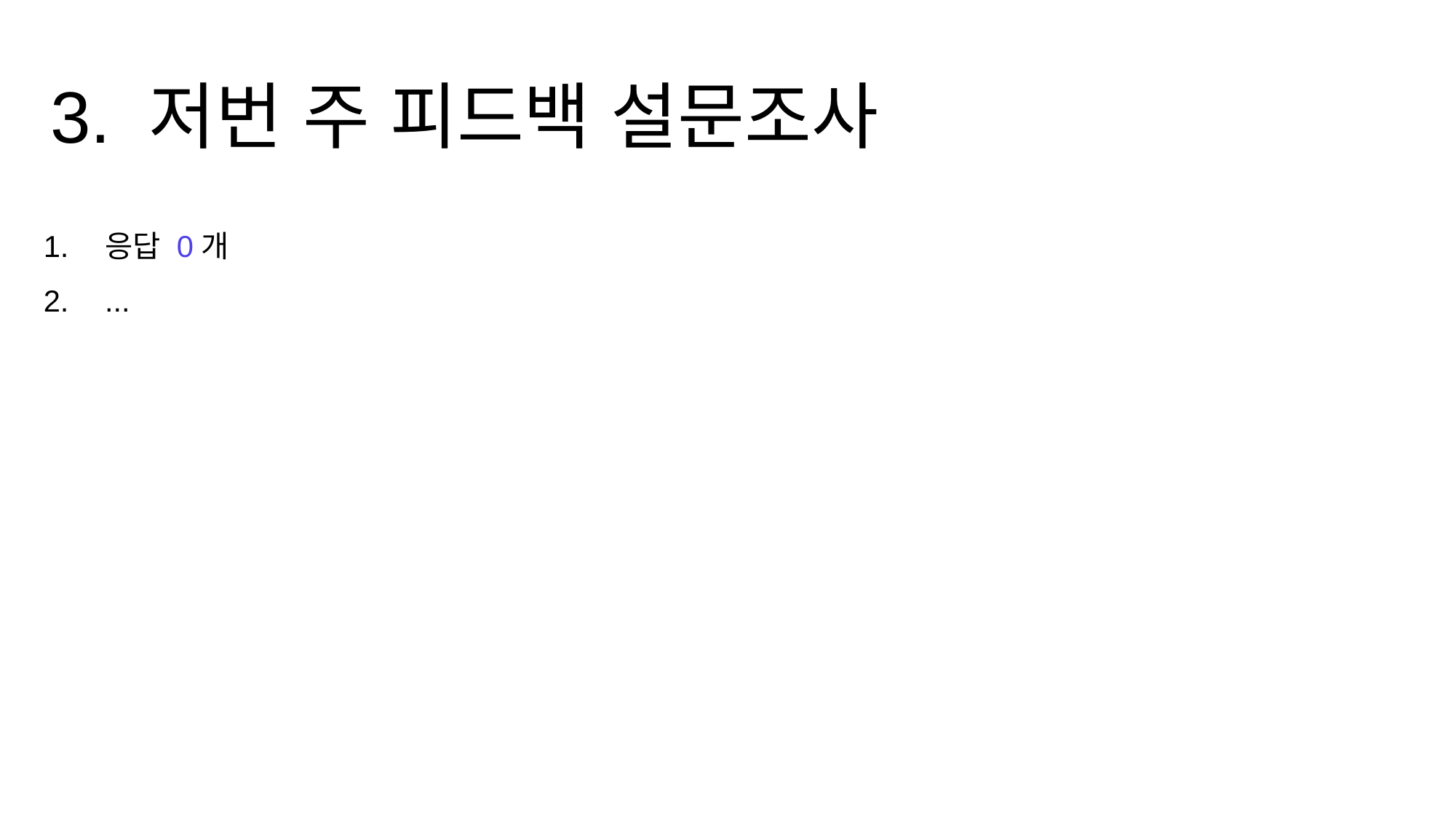

3. 저번 주 피드백 설문조사
응답 0개
...